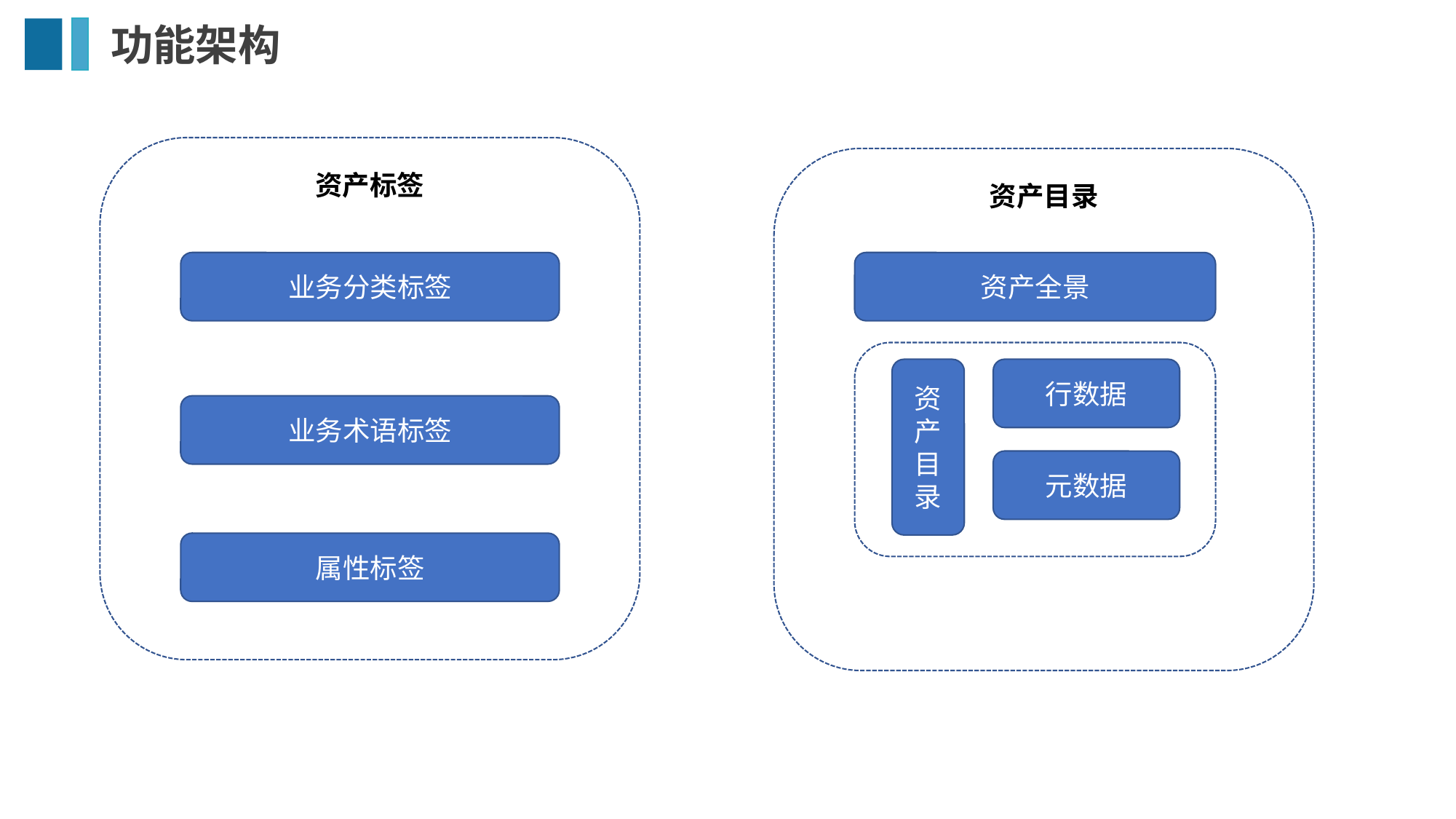

# 功能架构
资产标签
资产目录
业务分类标签
资产全景

资产目录
行数据
业务术语标签
元数据
属性标签